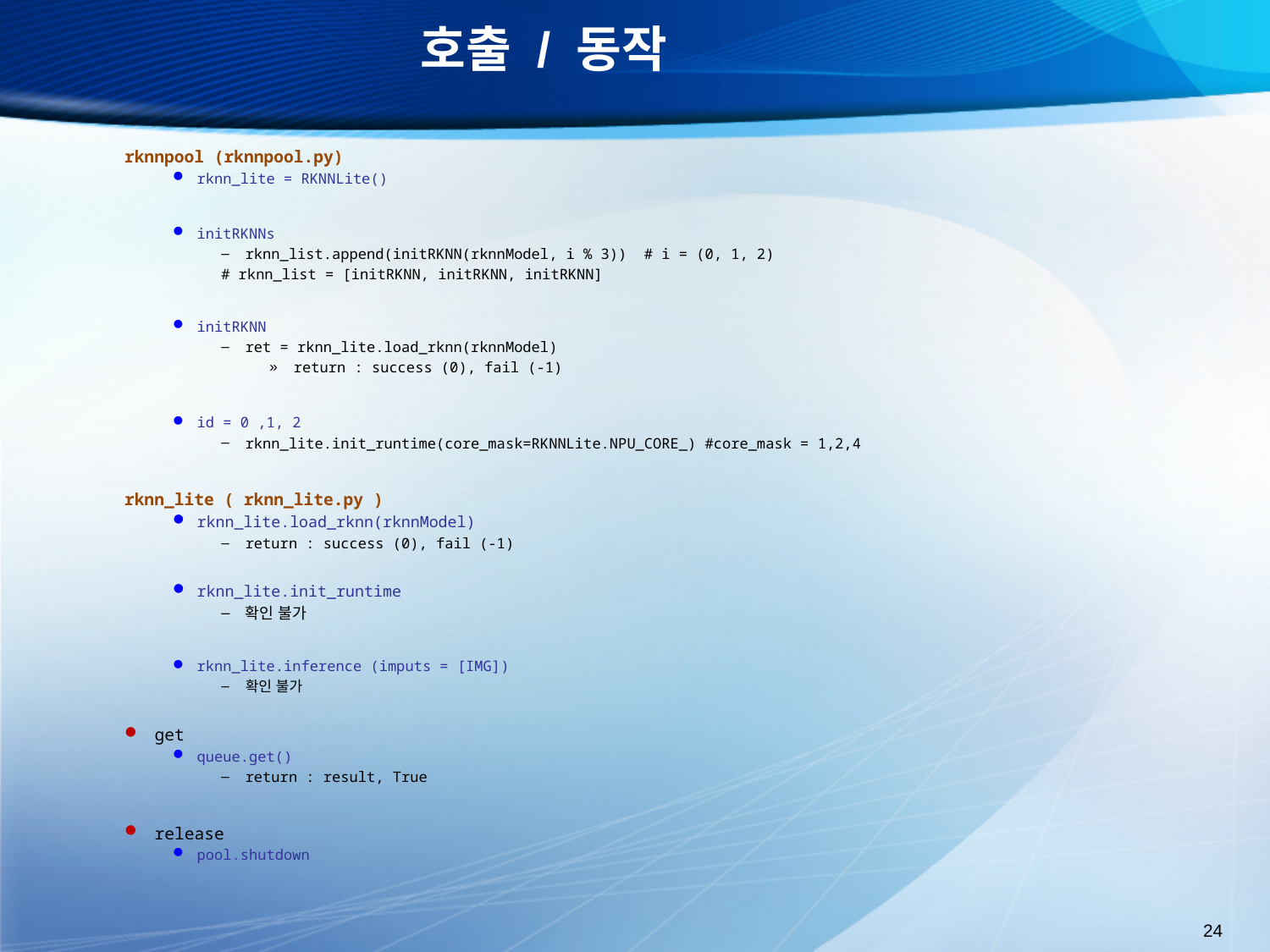

# 호출 / 동작
rknnpool (rknnpool.py)
rknn_lite = RKNNLite()

initRKNNs
rknn_list.append(initRKNN(rknnModel, i % 3))  # i = (0, 1, 2)
	# rknn_list = [initRKNN, initRKNN, initRKNN]

initRKNN
ret = rknn_lite.load_rknn(rknnModel)
return : success (0), fail (-1)

id = 0 ,1, 2
rknn_lite.init_runtime(core_mask=RKNNLite.NPU_CORE_) #core_mask = 1,2,4

rknn_lite ( rknn_lite.py )
rknn_lite.load_rknn(rknnModel)
return : success (0), fail (-1)

rknn_lite.init_runtime
확인 불가

rknn_lite.inference (imputs = [IMG])
확인 불가

get
queue.get()
return : result, True

release
pool.shutdown